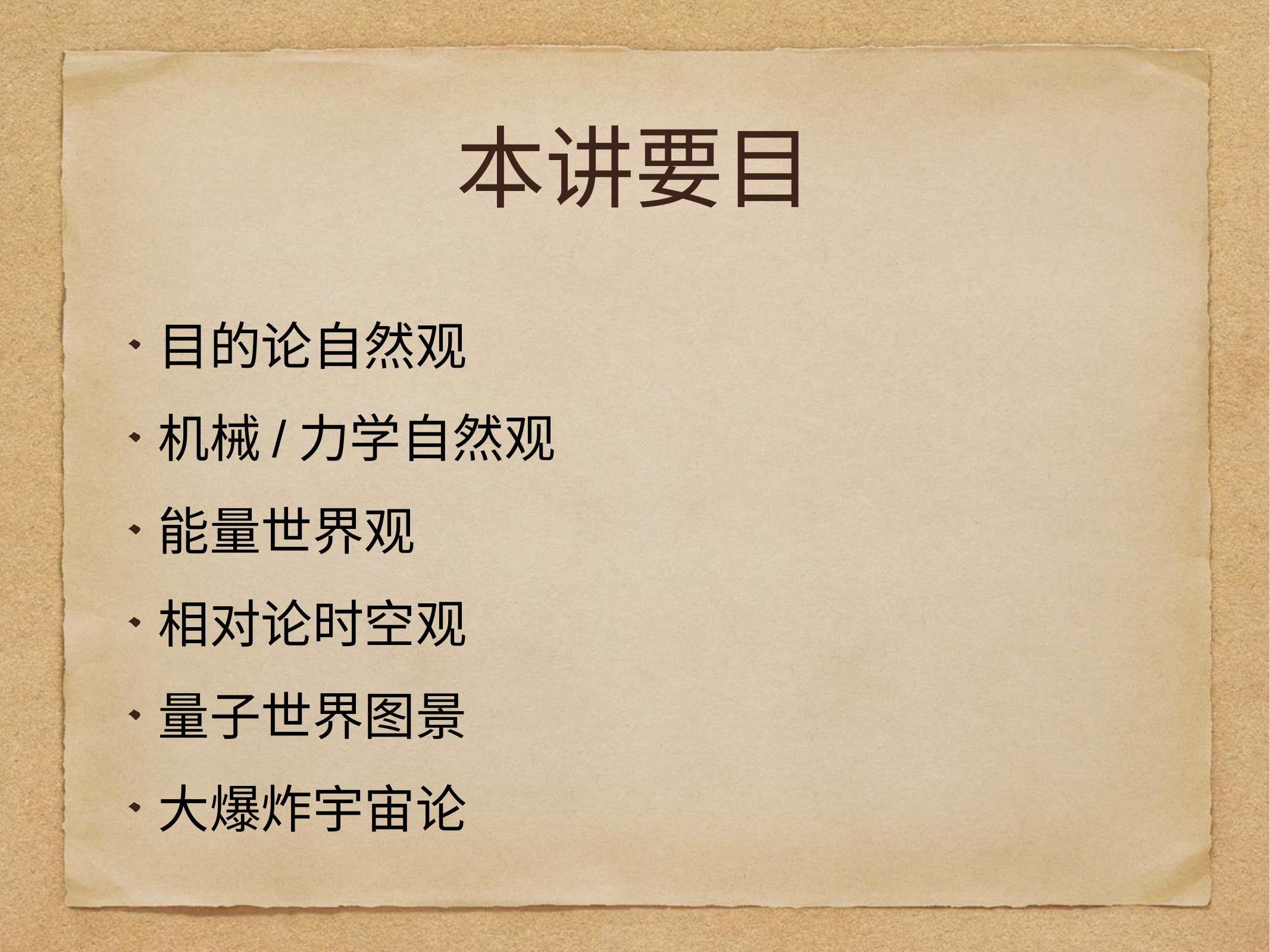

# 本讲要目
目的论自然观
机械/力学自然观
能量世界观
相对论时空观
量子世界图景
大爆炸宇宙论